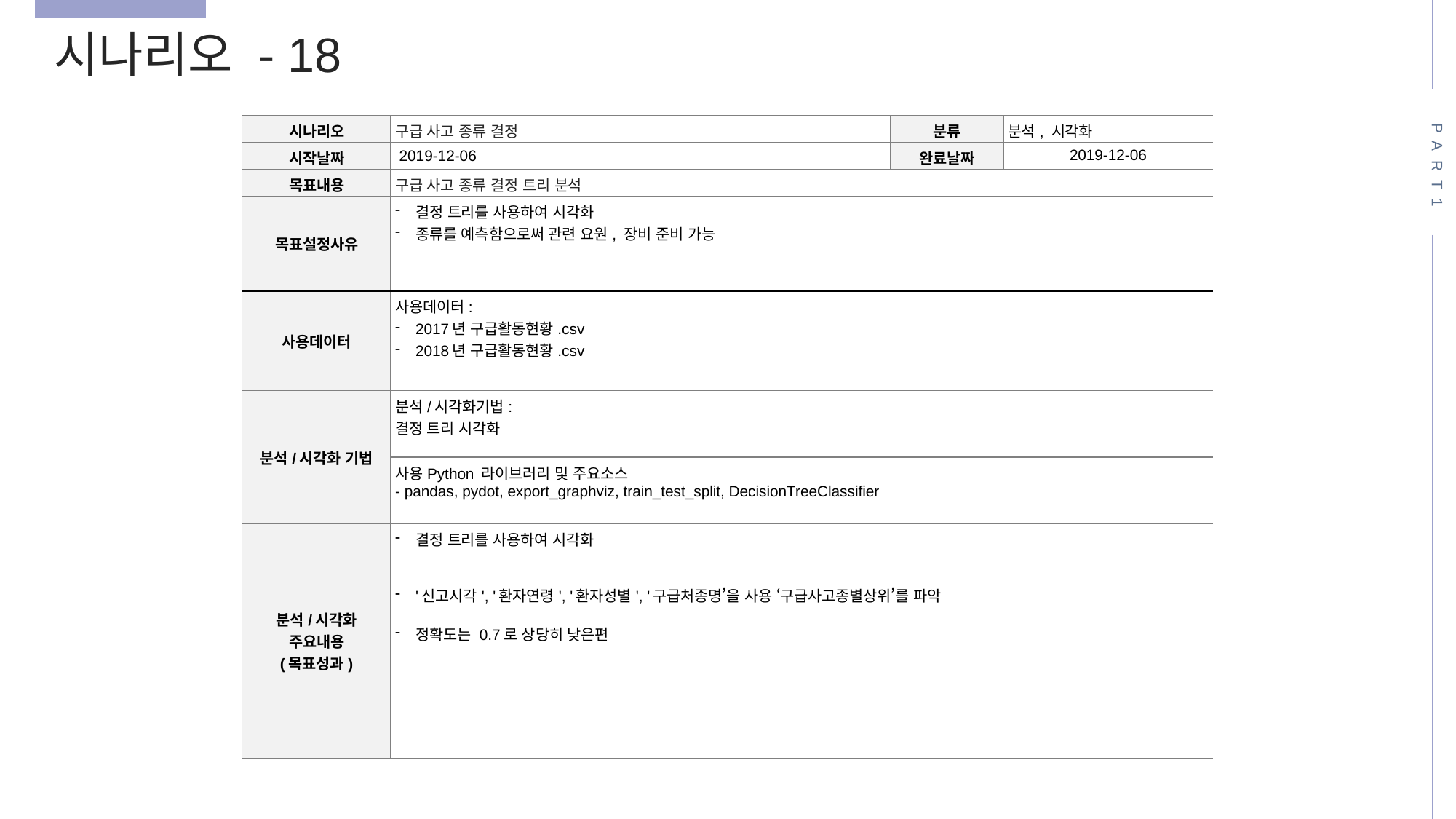

시나리오 - 18
PART1
| 시나리오 | 구급 사고 종류 결정 | 분류 | 분석, 시각화 |
| --- | --- | --- | --- |
| 시작날짜 | 2019-12-06 | 완료날짜 | 2019-12-06 |
| 목표내용 | 구급 사고 종류 결정 트리 분석 |  |  |
| 목표설정사유 | 결정 트리를 사용하여 시각화 종류를 예측함으로써 관련 요원, 장비 준비 가능 |  |  |
| 사용데이터 | 사용데이터: 2017년 구급활동현황.csv 2018년 구급활동현황.csv |  |  |
| 분석/시각화 기법 | 분석/시각화기법: 결정 트리 시각화 |  |  |
|  | 사용Python 라이브러리 및 주요소스 - pandas, pydot, export\_graphviz, train\_test\_split, DecisionTreeClassifier |  |  |
| 분석/시각화 주요내용 (목표성과) | 결정 트리를 사용하여 시각화 '신고시각', '환자연령', '환자성별', '구급처종명’을 사용 ‘구급사고종별상위’를 파악 정확도는 0.7로 상당히 낮은편 |  |  |